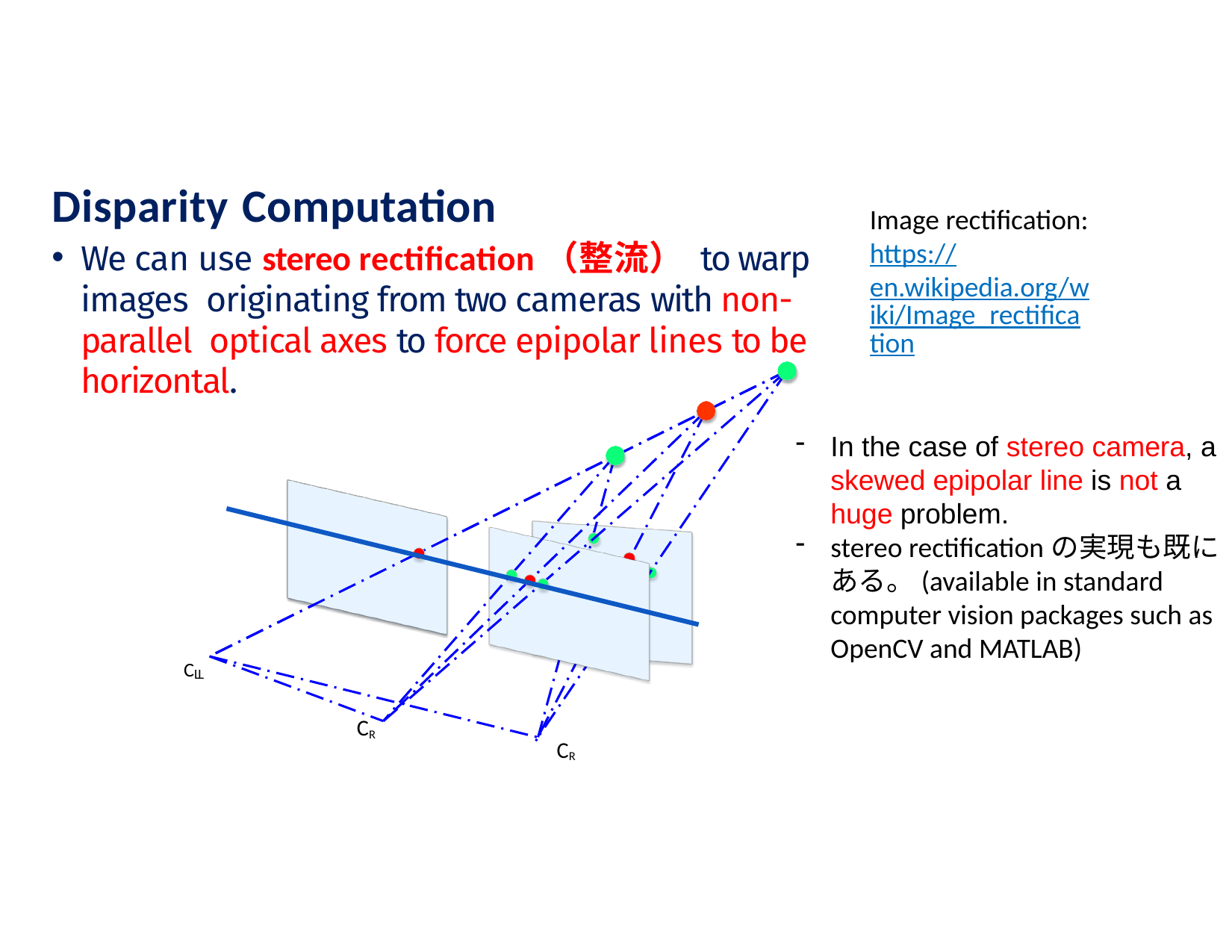

# Disparity Computation
Image rectification: https://en.wikipedia.org/wiki/Image_rectification

We can use stereo rectification（整流） to warp images  originating from two cameras with non-parallel  optical axes to force epipolar lines to be horizontal.

In the case of stereo camera, a skewed epipolar line is not a huge problem.
stereo rectificationの実現も既にある。(available in standard computer vision packages such as OpenCV and MATLAB)

CLL
CR
CR